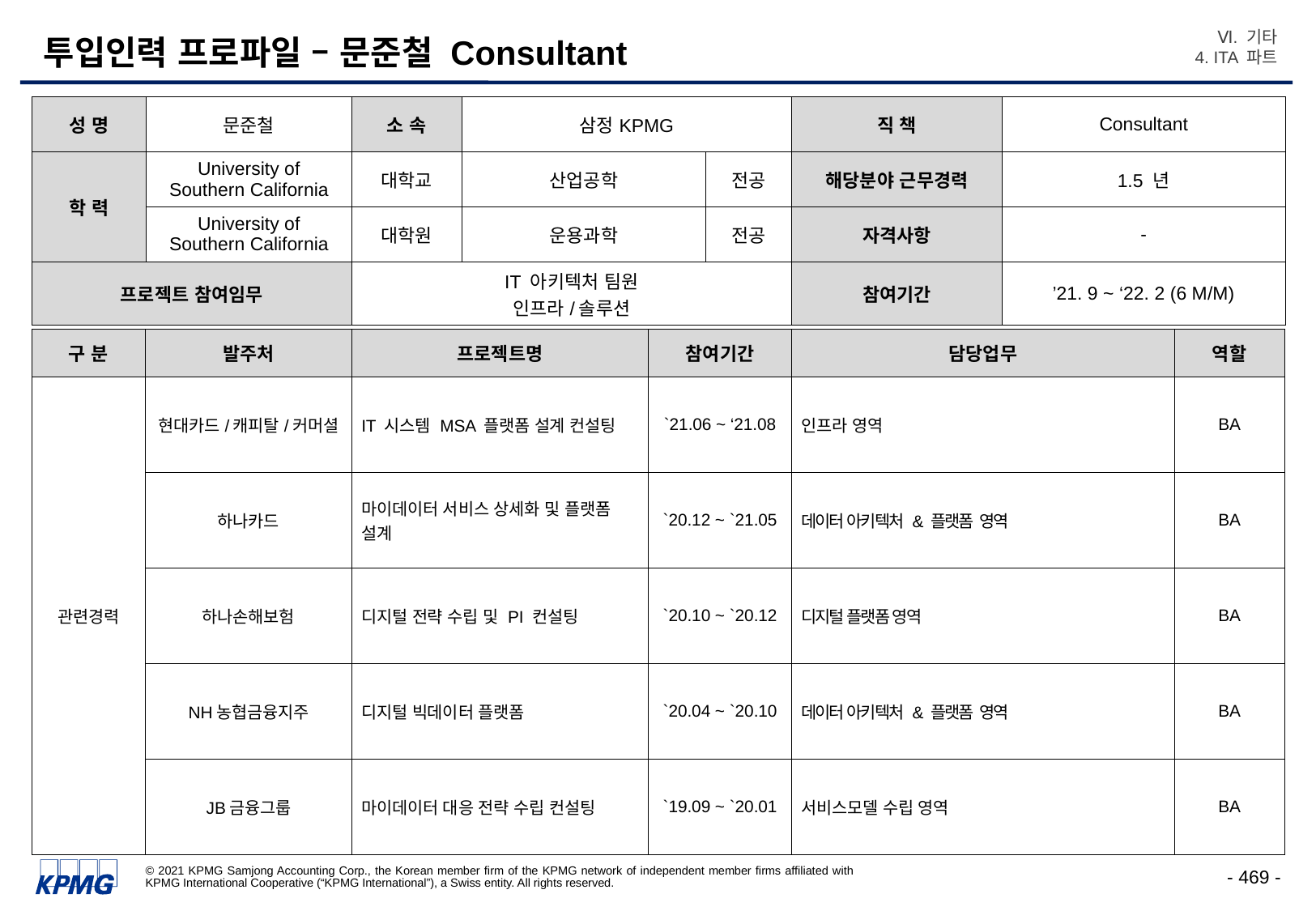

Ⅵ. 기타
4. ITA 파트
# 투입인력 프로파일 – 문준철 Consultant
| 성 명 | 문준철 | 소 속 | 삼정KPMG |  | 직 책 | Consultant |
| --- | --- | --- | --- | --- | --- | --- |
| 학 력 | University of Southern California | 대학교 | 산업공학 | 전공 | 해당분야 근무경력 | 1.5 년 |
|  | University of Southern California | 대학원 | 운용과학 | 전공 | 자격사항 | - |
| 프로젝트 참여임무 |  | IT 아키텍처 팀원 인프라/솔루션 |  |  | 참여기간 | ’21. 9 ~ ‘22. 2 (6 M/M) |
| 구 분 | 발주처 | 프로젝트명 | 참여기간 | 담당업무 | 역할 |
| --- | --- | --- | --- | --- | --- |
| 관련경력 | 현대카드/캐피탈/커머셜 | IT 시스템 MSA 플랫폼 설계 컨설팅 | `21.06 ~ ‘21.08 | 인프라 영역 | BA |
|  | 하나카드 | 마이데이터 서비스 상세화 및 플랫폼 설계 | `20.12 ~ `21.05 | 데이터 아키텍처 & 플랫폼 영역 | BA |
|  | 하나손해보험 | 디지털 전략 수립 및 PI 컨설팅 | `20.10 ~ `20.12 | 디지털 플랫폼 영역 | BA |
|  | NH농협금융지주 | 디지털 빅데이터 플랫폼 | `20.04 ~ `20.10 | 데이터 아키텍처 & 플랫폼 영역 | BA |
|  | JB금융그룹 | 마이데이터 대응 전략 수립 컨설팅 | `19.09 ~ `20.01 | 서비스모델 수립 영역 | BA |